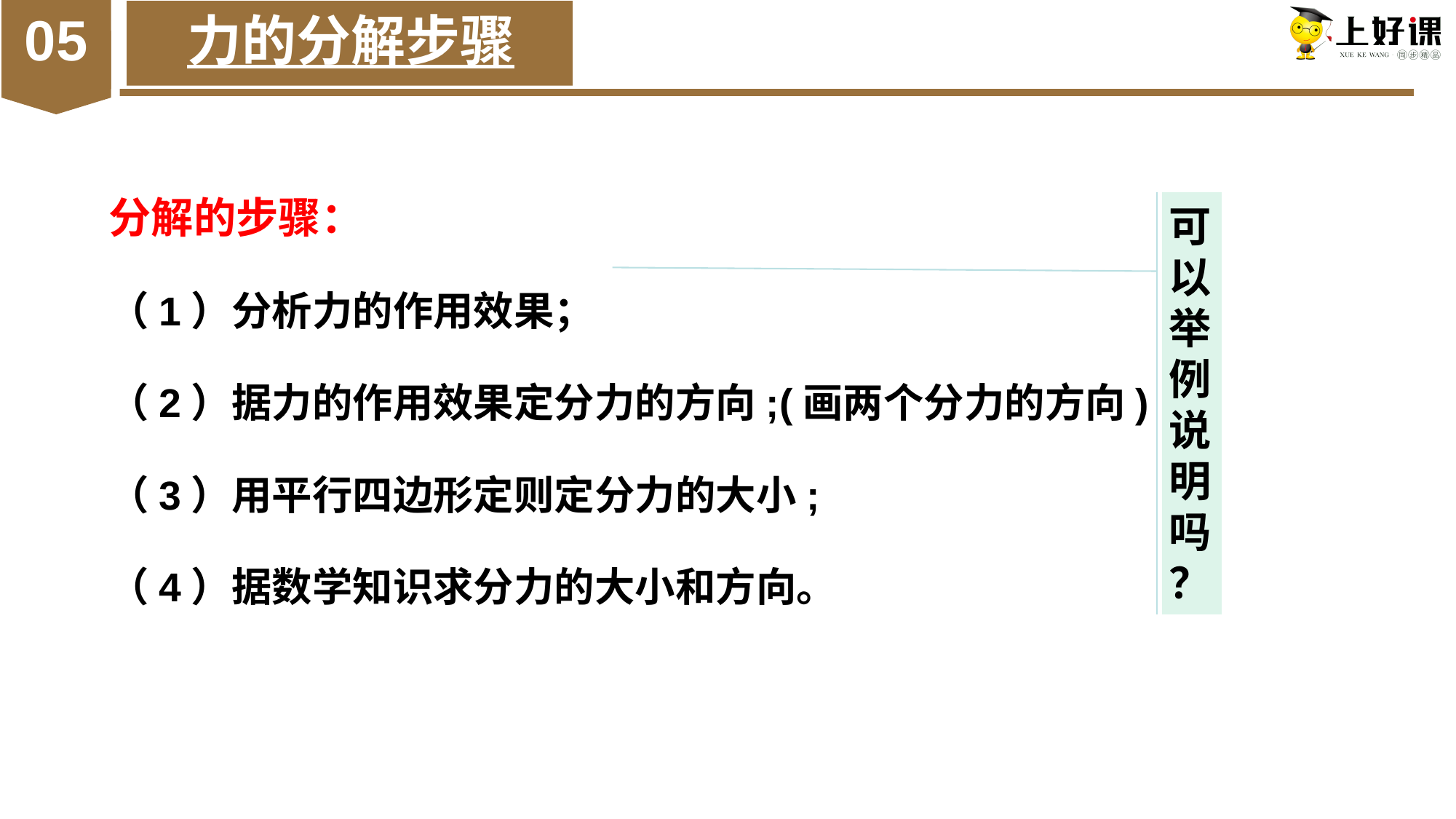

05
力的分解步骤

分解的步骤：
（1）分析力的作用效果；
（2）据力的作用效果定分力的方向;(画两个分力的方向)
（3）用平行四边形定则定分力的大小;
（4）据数学知识求分力的大小和方向。
可以举例说明吗？